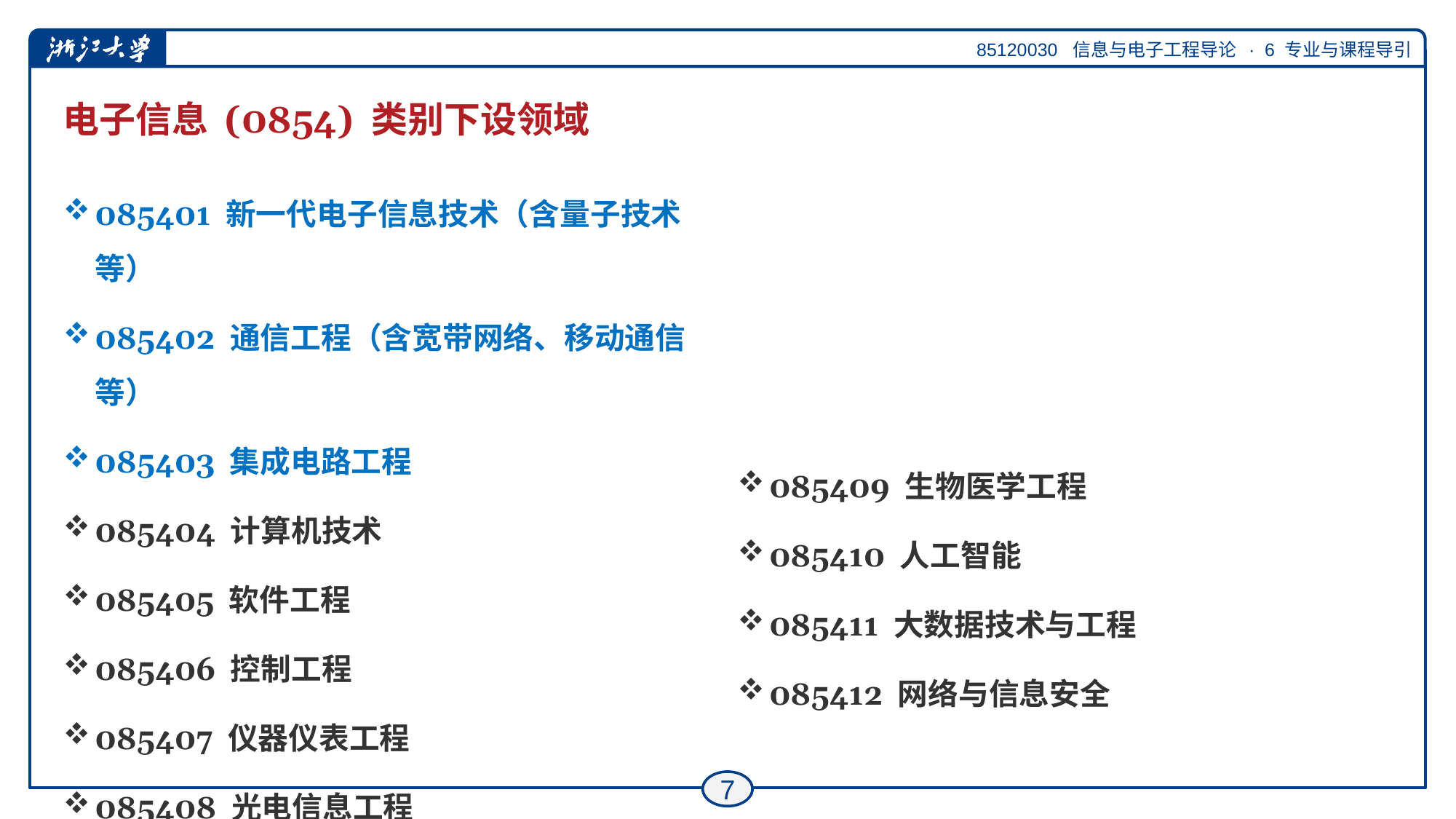

# 电子信息 (0854) 类别下设领域
085401 新一代电子信息技术（含量子技术等）
085402 通信工程（含宽带网络、移动通信等）
085403 集成电路工程
085404 计算机技术
085405 软件工程
085406 控制工程
085407 仪器仪表工程
085408 光电信息工程
085409 生物医学工程
085410 人工智能
085411 大数据技术与工程
085412 网络与信息安全